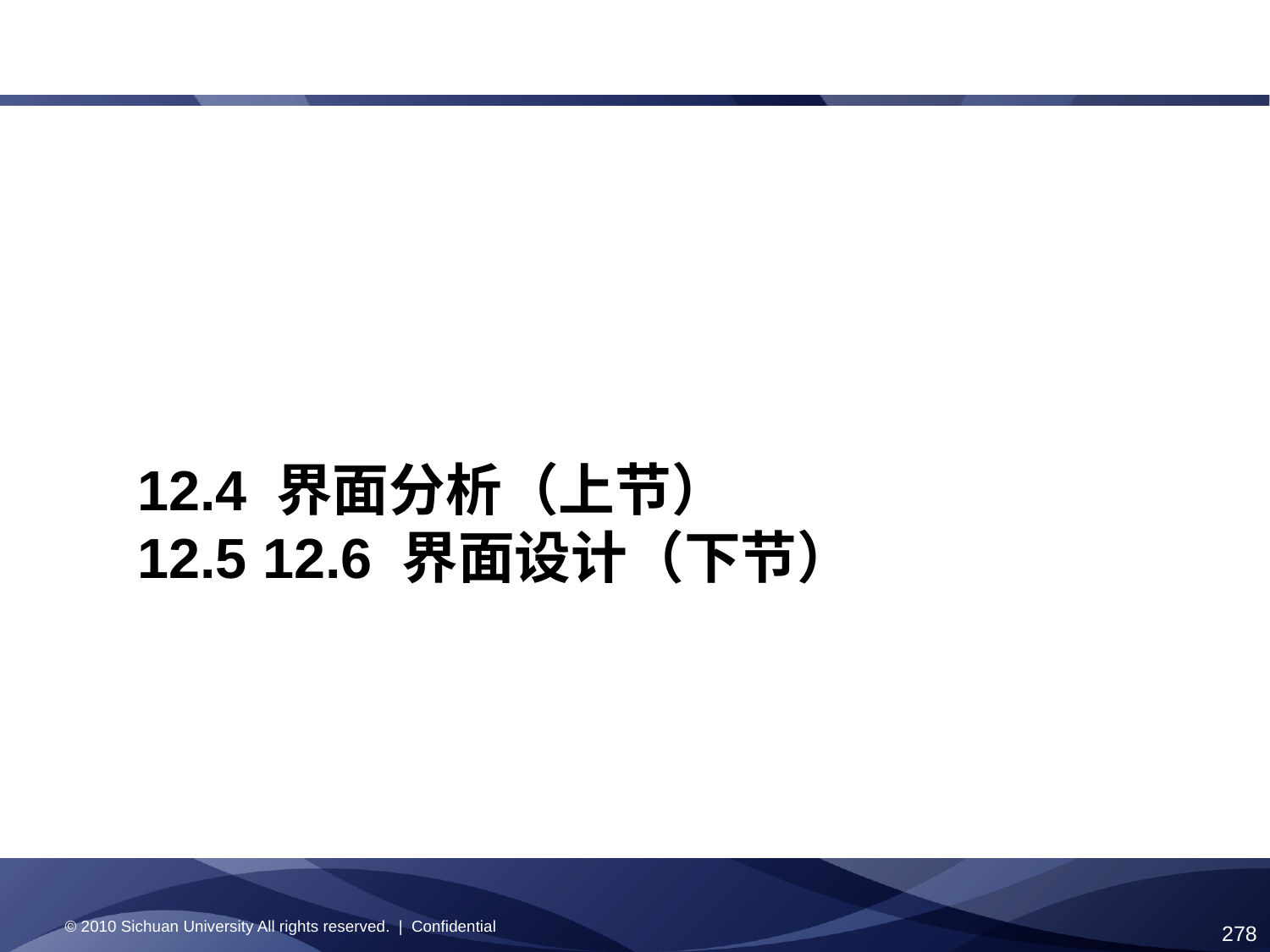

12.4 界面分析（上节）
12.5 12.6 界面设计（下节）
© 2010 Sichuan University All rights reserved.  |  Confidential
278